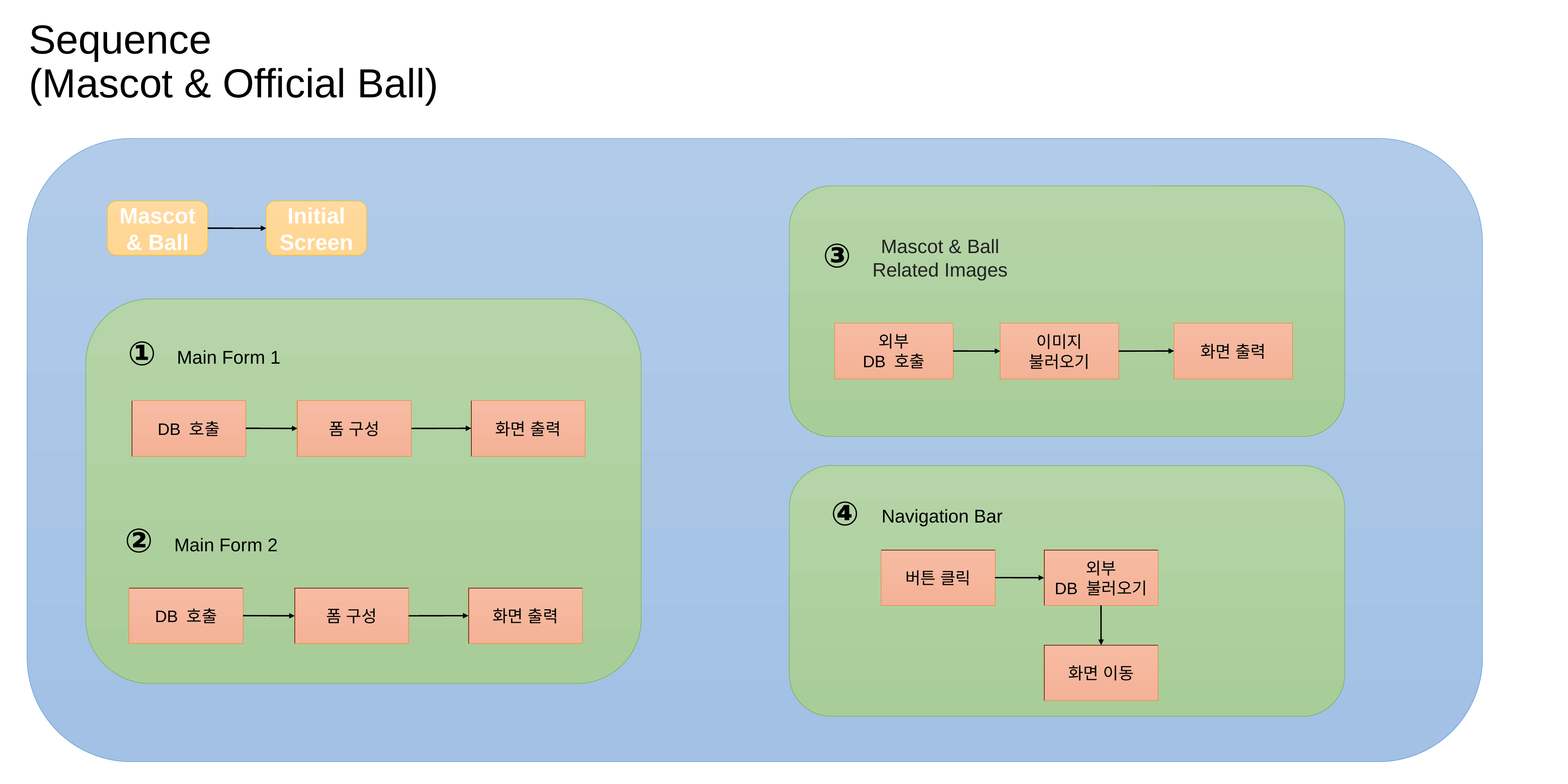

Sequence
(Mascot & Official Ball)

Mascot
& Ball
Initial
Screen
Mascot & Ball Related Images
③

외부
DB 호출
화면 출력
이미지
불러오기
①
Main Form 1
DB 호출
화면 출력
폼 구성

④
Navigation Bar
②
Main Form 2
버튼 클릭
외부
DB 불러오기
DB 호출
화면 출력
폼 구성
화면 이동